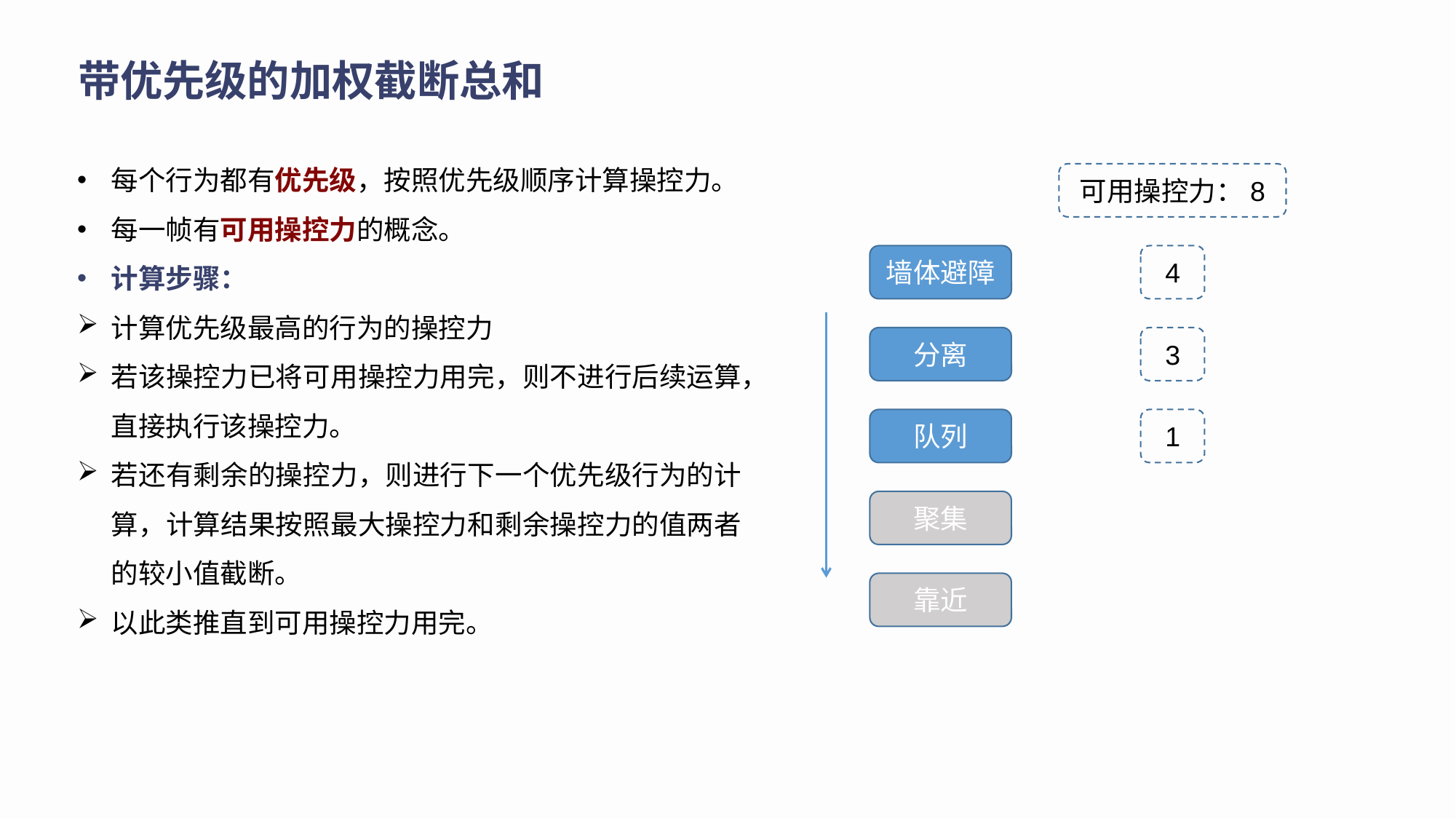

带优先级的加权截断总和
每个行为都有优先级，按照优先级顺序计算操控力。
每一帧有可用操控力的概念。
计算步骤：
计算优先级最高的行为的操控力
若该操控力已将可用操控力用完，则不进行后续运算，直接执行该操控力。
若还有剩余的操控力，则进行下一个优先级行为的计算，计算结果按照最大操控力和剩余操控力的值两者的较小值截断。
以此类推直到可用操控力用完。
可用操控力：8
墙体避障
4
分离
3
队列
1
聚集
靠近